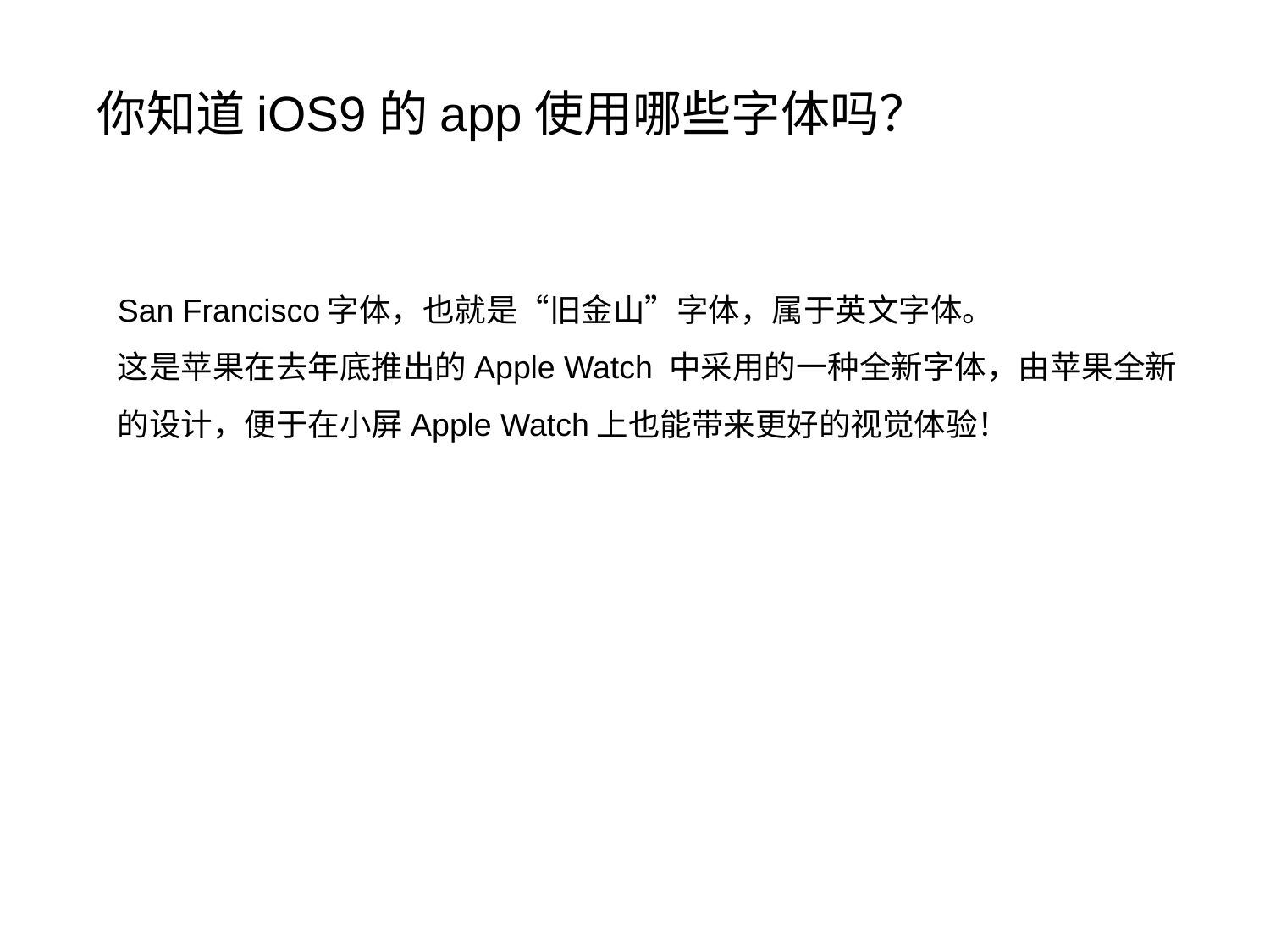

你知道iOS9的app使用哪些字体吗？
San Francisco字体，也就是“旧金山”字体，属于英文字体。
这是苹果在去年底推出的Apple Watch 中采用的一种全新字体，由苹果全新的设计，便于在小屏Apple Watch上也能带来更好的视觉体验！